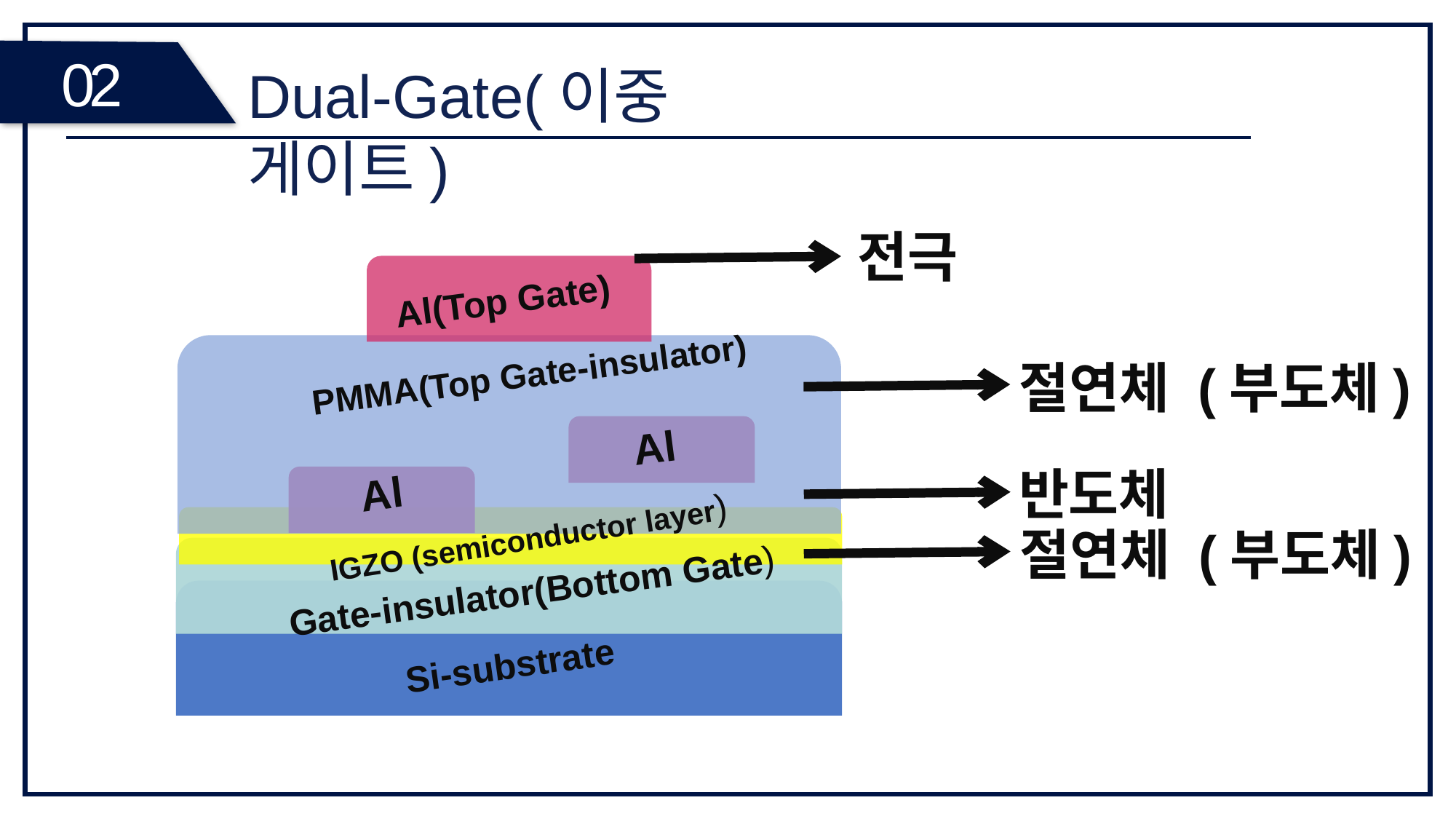

02
Dual-Gate(이중 게이트)
전극

Al(Top Gate)

PMMA(Top Gate-insulator)

Al

Si-substrate
IGZO (semiconductor layer)
Gate-insulator(Bottom Gate)
Al
절연체 (부도체)
반도체
절연체 (부도체)